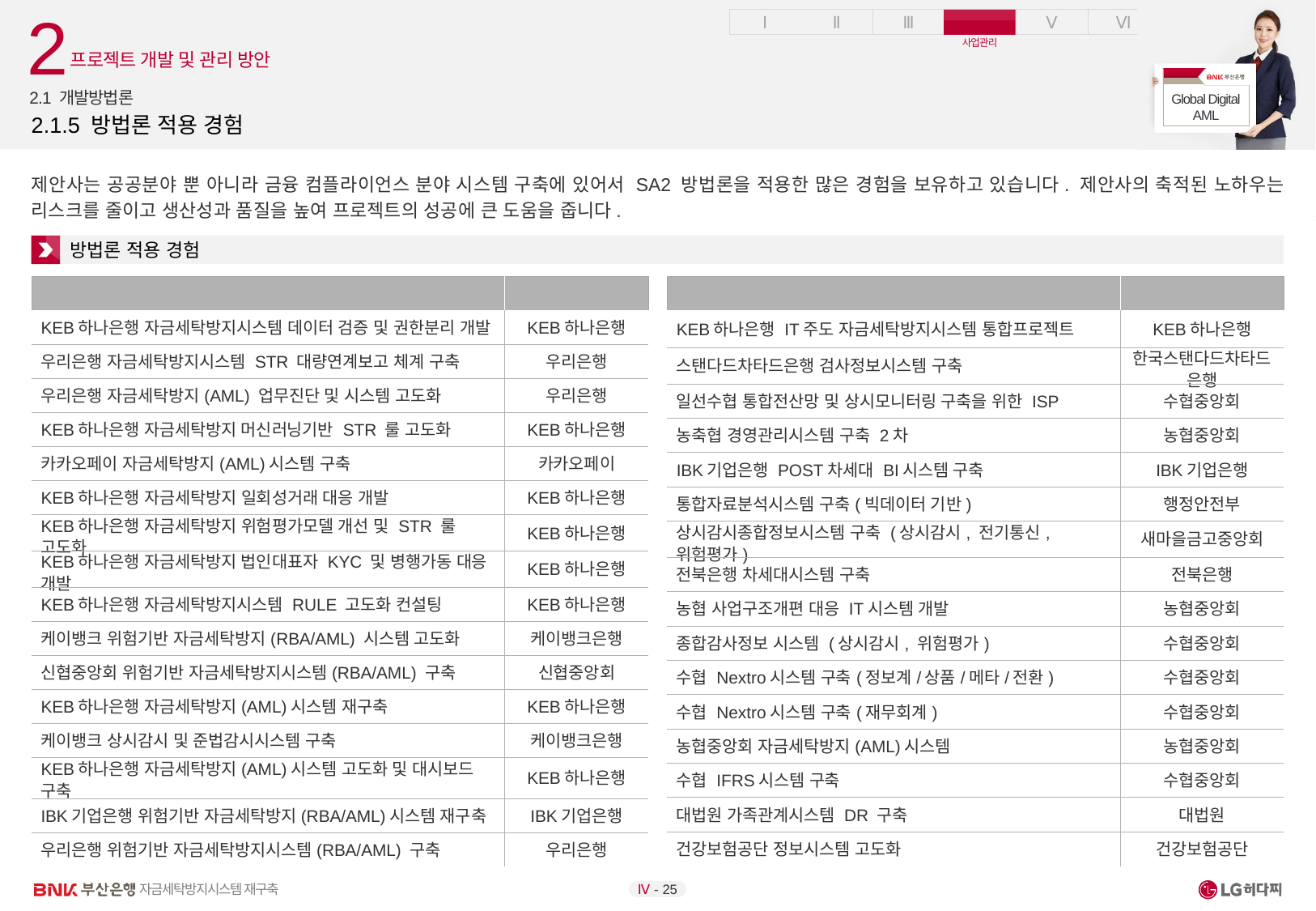

2
프로젝트 개발 및 관리 방안
2.1 개발방법론
# 2.1.5 방법론 적용 경험
제안사는 공공분야 뿐 아니라 금융 컴플라이언스 분야 시스템 구축에 있어서 SA2 방법론을 적용한 많은 경험을 보유하고 있습니다. 제안사의 축적된 노하우는 리스크를 줄이고 생산성과 품질을 높여 프로젝트의 성공에 큰 도움을 줍니다.
방법론 적용 경험

| 사업명 | 발주처 |
| --- | --- |
| KEB하나은행 자금세탁방지시스템 데이터 검증 및 권한분리 개발 | KEB하나은행 |
| 우리은행 자금세탁방지시스템 STR 대량연계보고 체계 구축 | 우리은행 |
| 우리은행 자금세탁방지(AML) 업무진단 및 시스템 고도화 | 우리은행 |
| KEB하나은행 자금세탁방지 머신러닝기반 STR 룰 고도화 | KEB하나은행 |
| 카카오페이 자금세탁방지(AML)시스템 구축 | 카카오페이 |
| KEB하나은행 자금세탁방지 일회성거래 대응 개발 | KEB하나은행 |
| KEB하나은행 자금세탁방지 위험평가모델 개선 및 STR 룰 고도화 | KEB하나은행 |
| KEB하나은행 자금세탁방지 법인대표자 KYC 및 병행가동 대응 개발 | KEB하나은행 |
| KEB하나은행 자금세탁방지시스템 RULE 고도화 컨설팅 | KEB하나은행 |
| 케이뱅크 위험기반 자금세탁방지(RBA/AML) 시스템 고도화 | 케이뱅크은행 |
| 신협중앙회 위험기반 자금세탁방지시스템(RBA/AML) 구축 | 신협중앙회 |
| KEB하나은행 자금세탁방지(AML)시스템 재구축 | KEB하나은행 |
| 케이뱅크 상시감시 및 준법감시시스템 구축 | 케이뱅크은행 |
| KEB하나은행 자금세탁방지(AML)시스템 고도화 및 대시보드 구축 | KEB하나은행 |
| IBK기업은행 위험기반 자금세탁방지(RBA/AML)시스템 재구축 | IBK기업은행 |
| 우리은행 위험기반 자금세탁방지시스템(RBA/AML) 구축 | 우리은행 |
| 사업명 | 발주처 |
| --- | --- |
| KEB하나은행 IT주도 자금세탁방지시스템 통합프로젝트 | KEB하나은행 |
| 스탠다드차타드은행 검사정보시스템 구축 | 한국스탠다드차타드 은행 |
| 일선수협 통합전산망 및 상시모니터링 구축을 위한 ISP | 수협중앙회 |
| 농축협 경영관리시스템 구축 2차 | 농협중앙회 |
| IBK기업은행 POST차세대 BI시스템 구축 | IBK기업은행 |
| 통합자료분석시스템 구축(빅데이터 기반) | 행정안전부 |
| 상시감시종합정보시스템 구축 (상시감시, 전기통신, 위험평가) | 새마을금고중앙회 |
| 전북은행 차세대시스템 구축 | 전북은행 |
| 농협 사업구조개편 대응 IT시스템 개발 | 농협중앙회 |
| 종합감사정보 시스템 (상시감시, 위험평가) | 수협중앙회 |
| 수협 Nextro시스템 구축(정보계/상품/메타/전환) | 수협중앙회 |
| 수협 Nextro시스템 구축(재무회계) | 수협중앙회 |
| 농협중앙회 자금세탁방지(AML)시스템 | 농협중앙회 |
| 수협 IFRS시스템 구축 | 수협중앙회 |
| 대법원 가족관계시스템 DR 구축 | 대법원 |
| 건강보험공단 정보시스템 고도화 | 건강보험공단 |
Ⅳ - 25